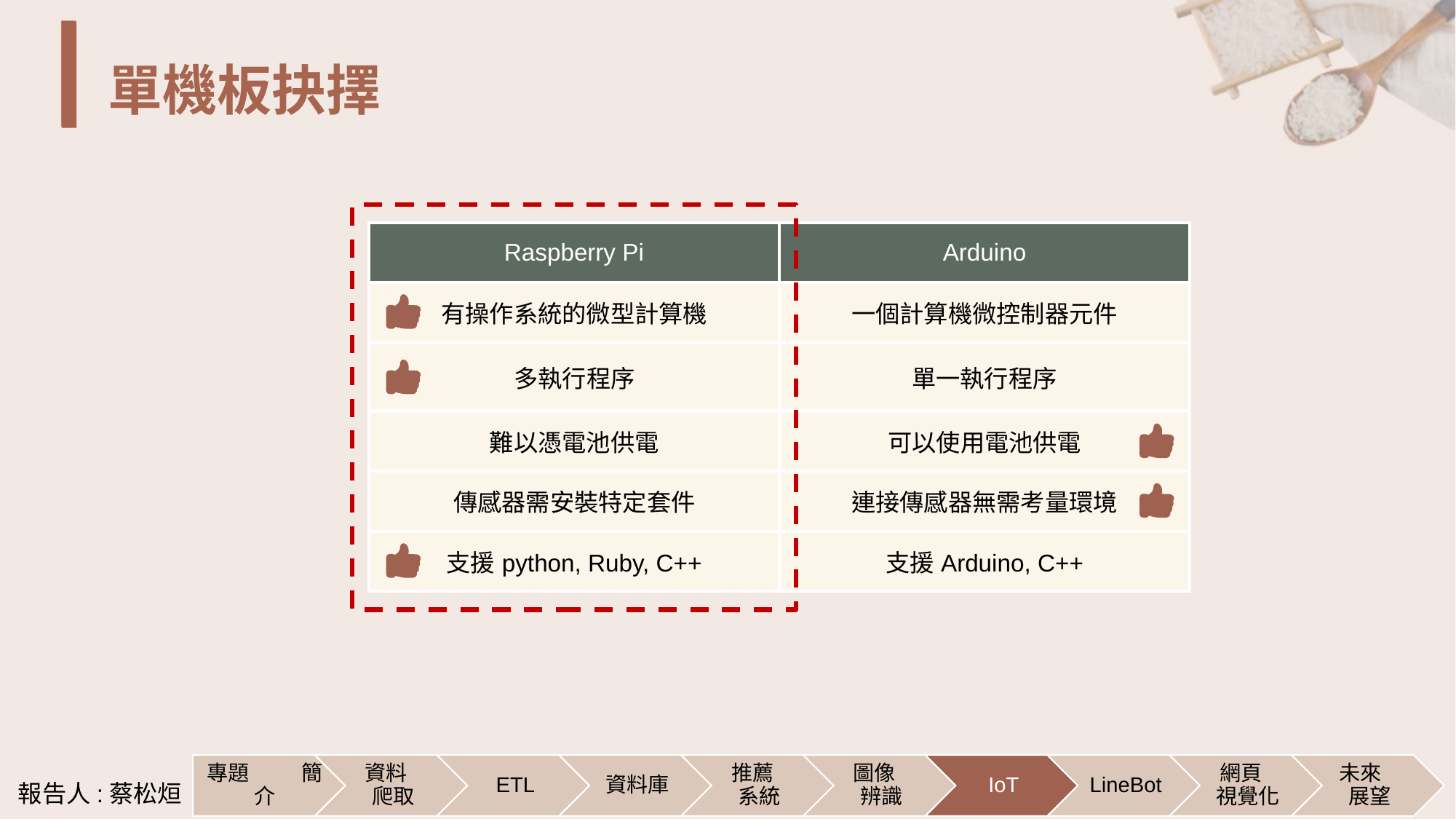

# 單機板抉擇

| Raspberry Pi | Arduino |
| --- | --- |
| 有操作系統的微型計算機 | 一個計算機微控制器元件 |
| 多執行程序 | 單一執行程序 |
| 難以憑電池供電 | 可以使用電池供電 |
| 傳感器需安裝特定套件 | 連接傳感器無需考量環境 |
| 支援python, Ruby, C++ | 支援Arduino, C++ |

專題           簡介
資料    爬取
ETL
資料庫
推薦    系統
圖像    辨識
IoT
LineBot
網頁    視覺化
未來     展望
報告人:蔡松烜